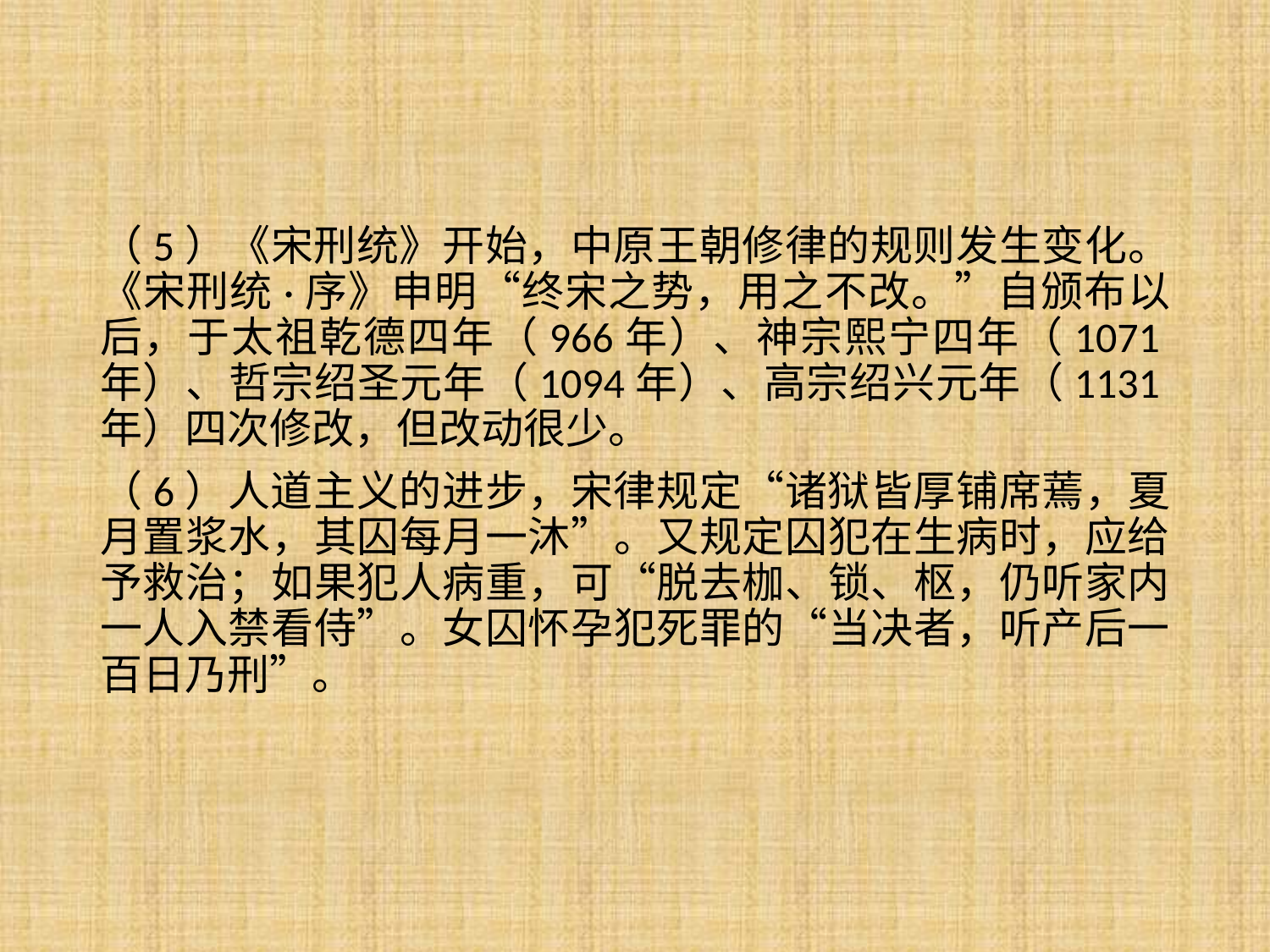

（5）《宋刑统》开始，中原王朝修律的规则发生变化。《宋刑统·序》申明“终宋之势，用之不改。”自颁布以后，于太祖乾德四年（966年）、神宗熙宁四年（1071年）、哲宗绍圣元年（1094年）、高宗绍兴元年（1131年）四次修改，但改动很少。
（6）人道主义的进步，宋律规定“诸狱皆厚铺席蔫，夏月置浆水，其囚每月一沐”。又规定囚犯在生病时，应给予救治；如果犯人病重，可“脱去枷、锁、枢，仍听家内一人入禁看侍”。女囚怀孕犯死罪的“当决者，听产后一百日乃刑”。